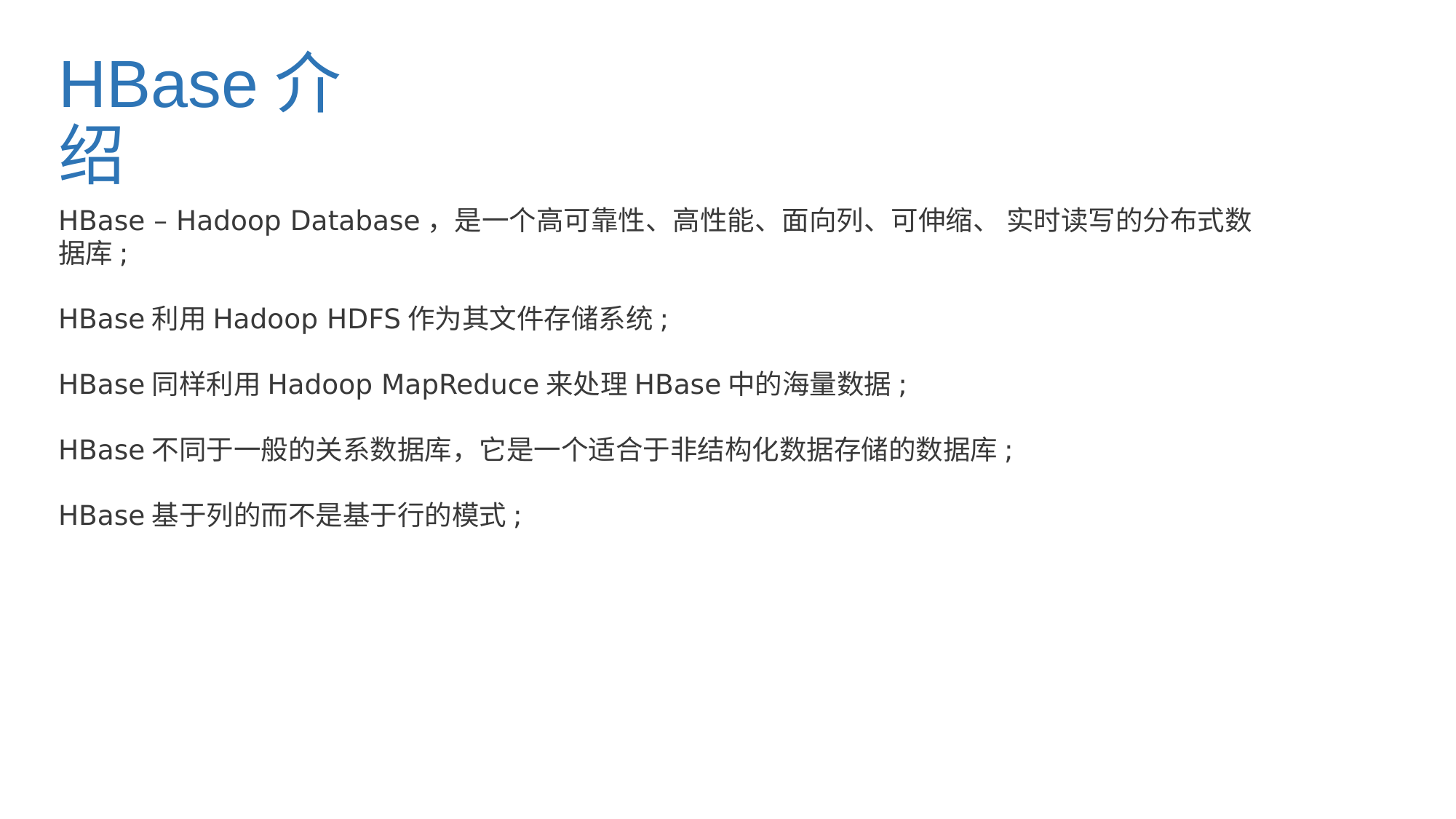

HBase介绍
HBase – Hadoop Database，是一个高可靠性、高性能、面向列、可伸缩、 实时读写的分布式数据库;

HBase利用Hadoop HDFS作为其文件存储系统;

HBase同样利用Hadoop MapReduce来处理HBase中的海量数据;

HBase不同于一般的关系数据库，它是一个适合于非结构化数据存储的数据库;

HBase基于列的而不是基于行的模式;